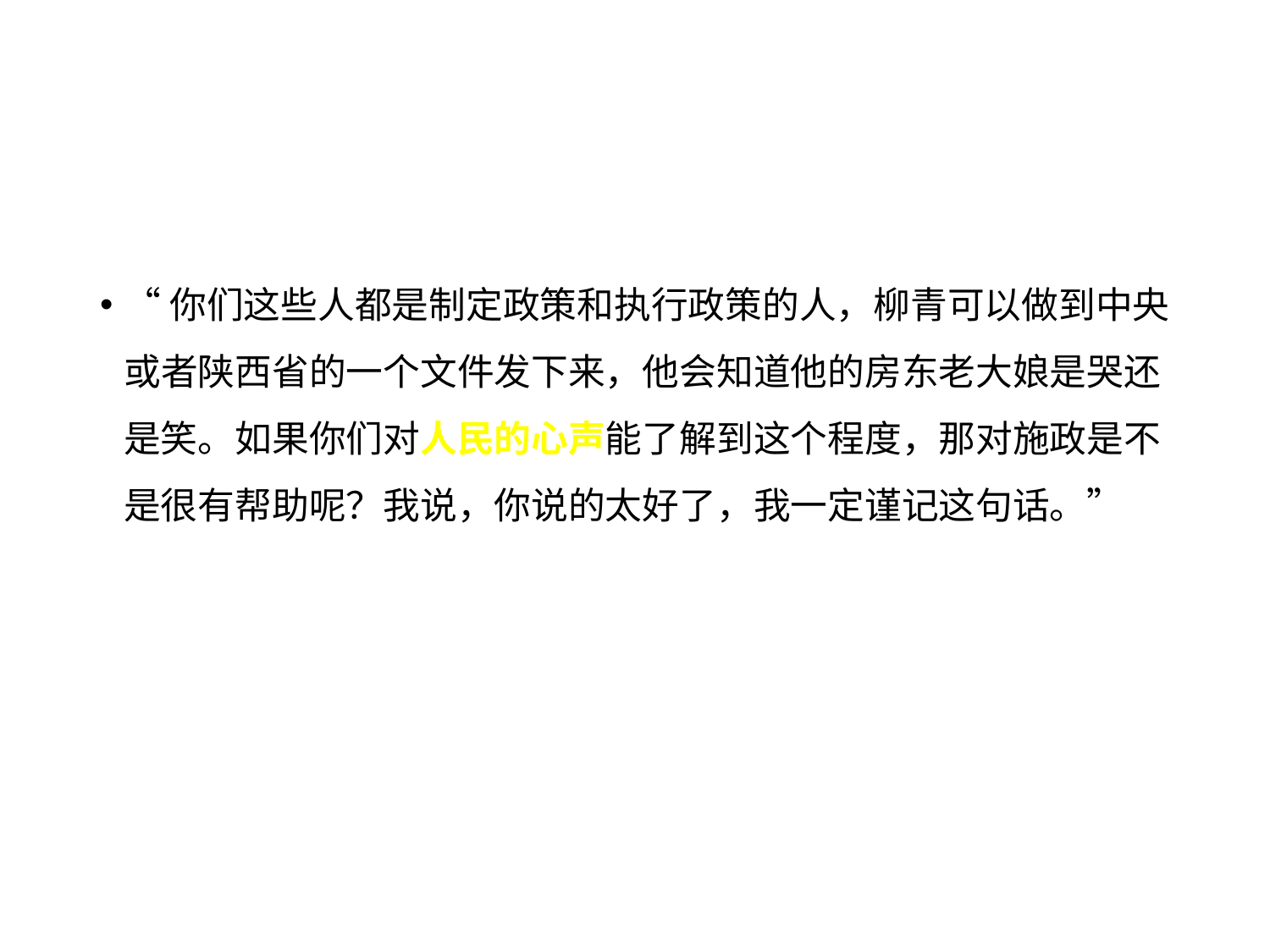

#
“你们这些人都是制定政策和执行政策的人，柳青可以做到中央或者陕西省的一个文件发下来，他会知道他的房东老大娘是哭还是笑。如果你们对人民的心声能了解到这个程度，那对施政是不是很有帮助呢？我说，你说的太好了，我一定谨记这句话。”